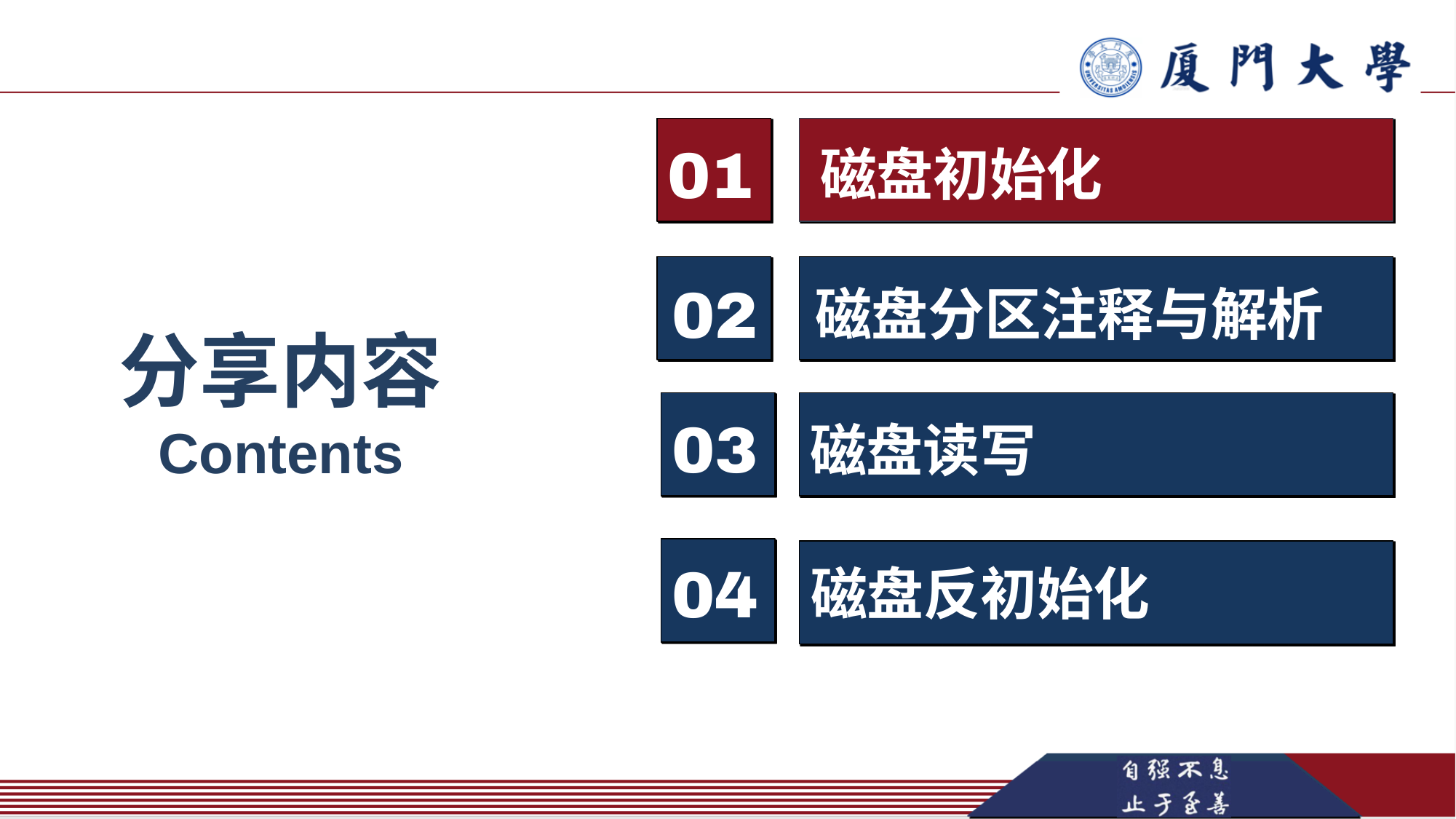

01
磁盘初始化

02
磁盘分区注释与解析
分享内容
Contents

03
磁盘读写

04
磁盘反初始化